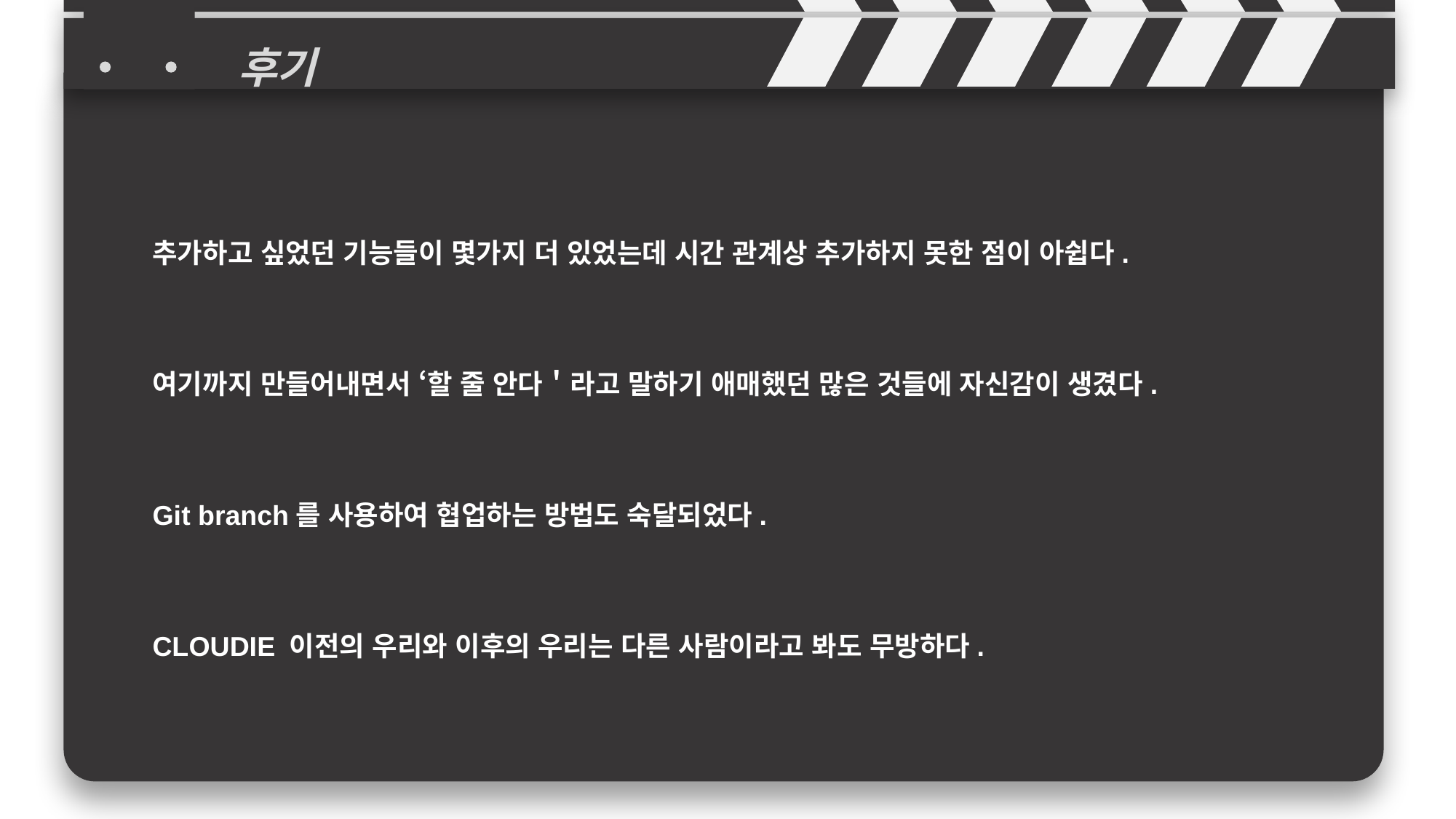

후기

추가하고 싶었던 기능들이 몇가지 더 있었는데 시간 관계상 추가하지 못한 점이 아쉽다.

여기까지 만들어내면서 ‘할 줄 안다＇라고 말하기 애매했던 많은 것들에 자신감이 생겼다.

Git branch를 사용하여 협업하는 방법도 숙달되었다.

CLOUDIE 이전의 우리와 이후의 우리는 다른 사람이라고 봐도 무방하다.